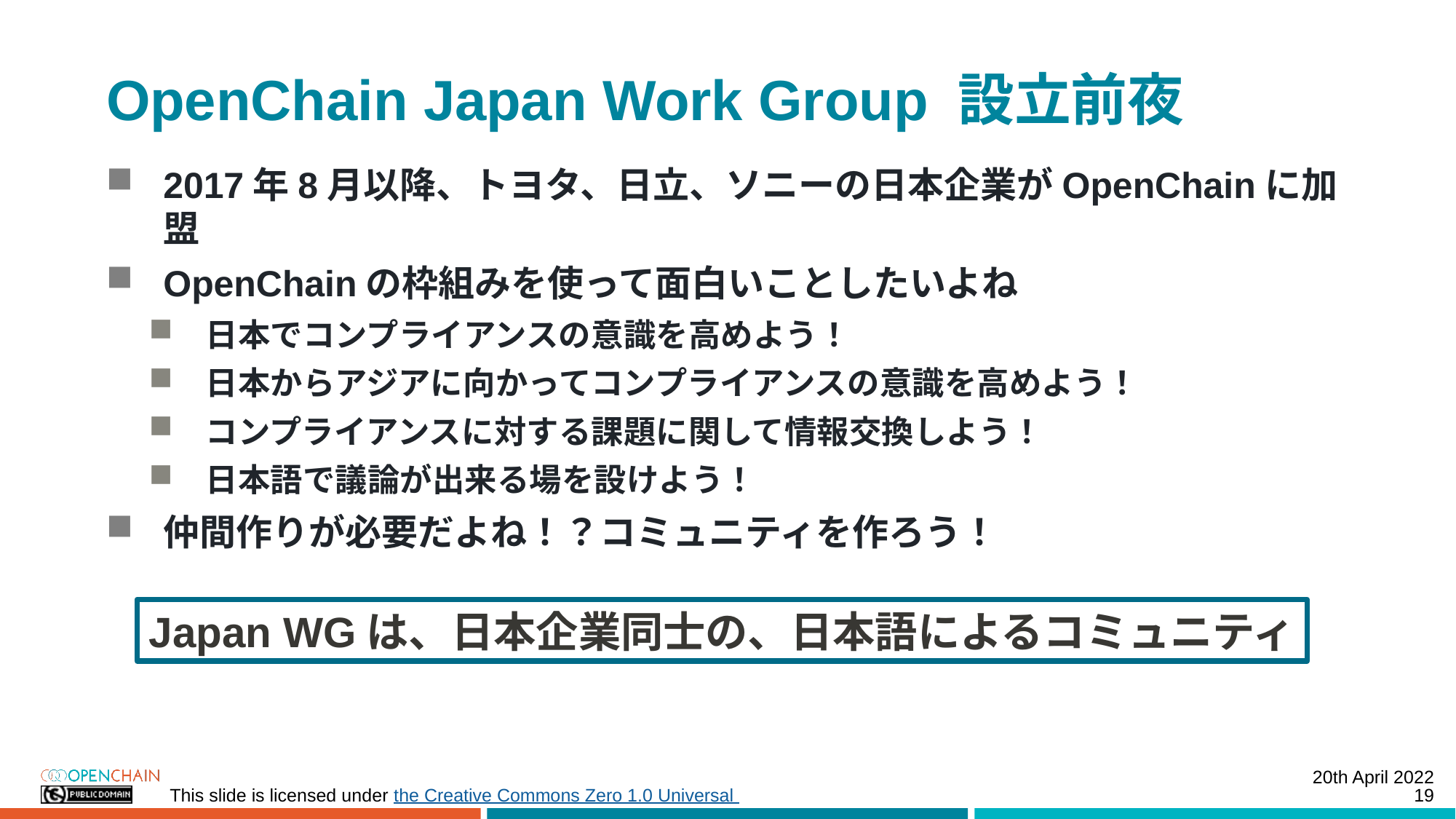

# OpenChain Japan Work Group 設立前夜
2017年8月以降、トヨタ、日立、ソニーの日本企業がOpenChainに加盟
OpenChainの枠組みを使って面白いことしたいよね
日本でコンプライアンスの意識を高めよう！
日本からアジアに向かってコンプライアンスの意識を高めよう！
コンプライアンスに対する課題に関して情報交換しよう！
日本語で議論が出来る場を設けよう！
仲間作りが必要だよね！？コミュニティを作ろう！
Japan WGは、日本企業同士の、日本語によるコミュニティ
20th April 2022
19